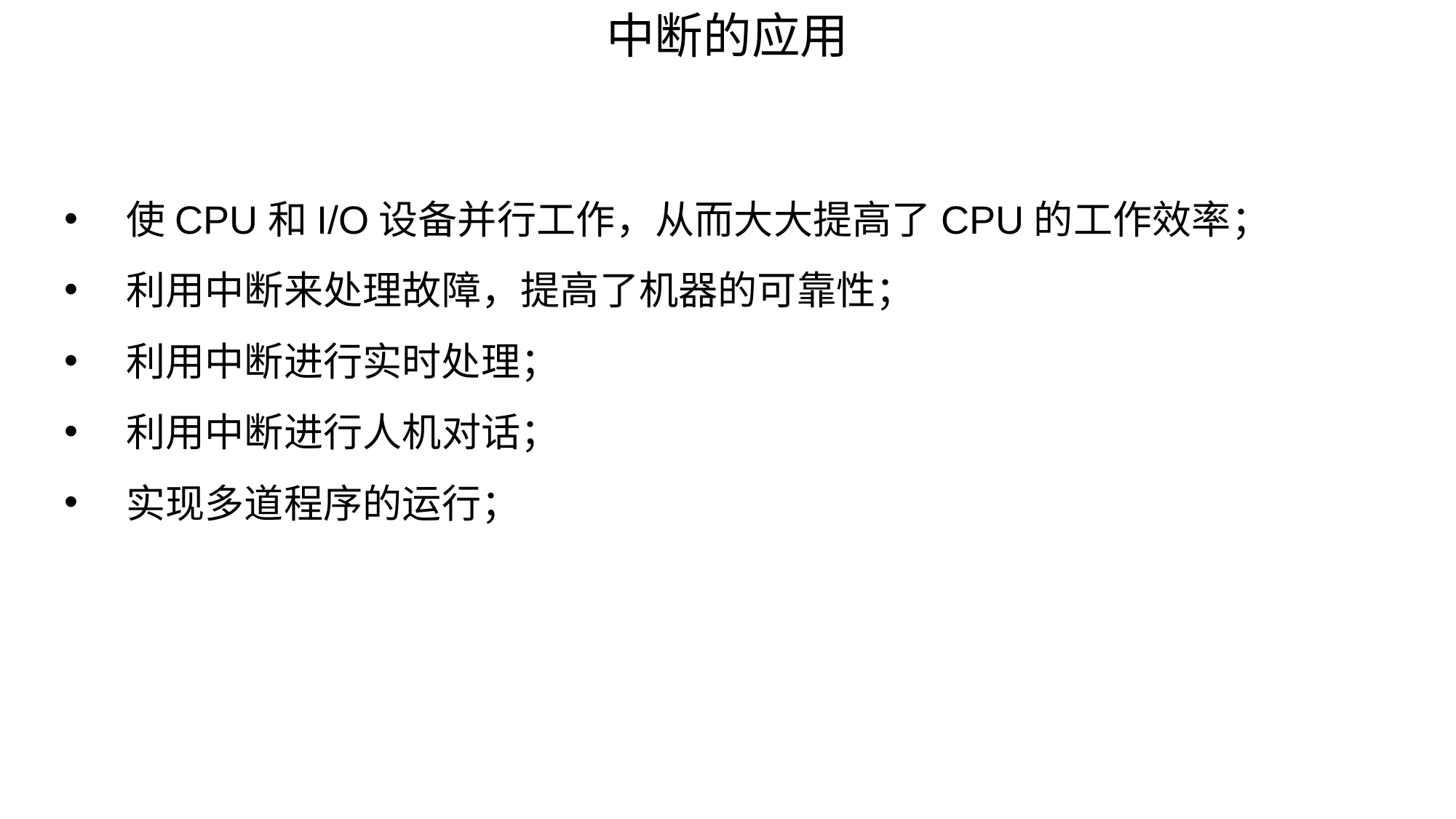

中断的应用
使CPU和I/O设备并行工作，从而大大提高了CPU的工作效率；
利用中断来处理故障，提高了机器的可靠性；
利用中断进行实时处理；
利用中断进行人机对话；
实现多道程序的运行；